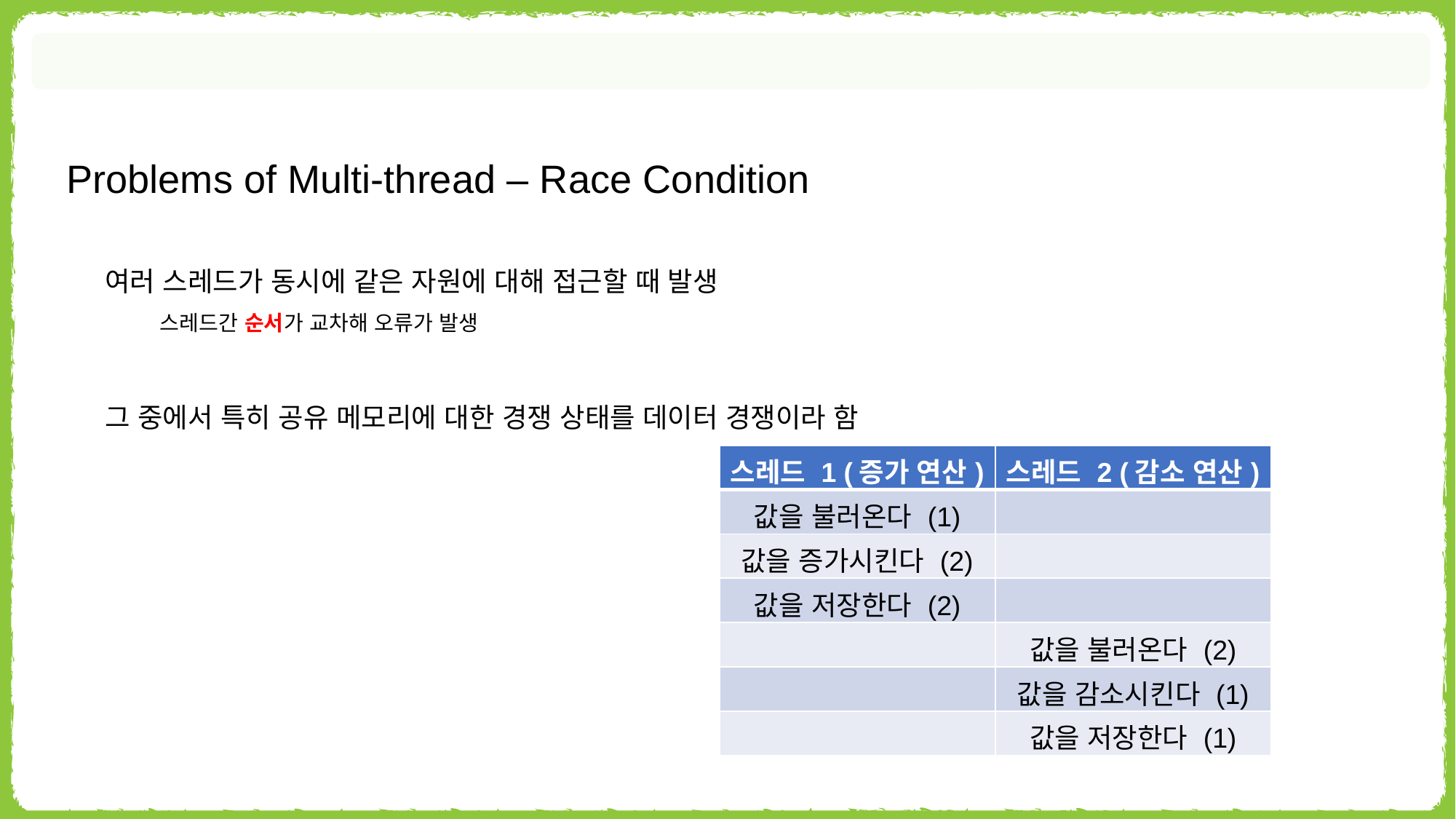

Problems of Multi-thread – Race Condition
여러 스레드가 동시에 같은 자원에 대해 접근할 때 발생
스레드간 순서가 교차해 오류가 발생

그 중에서 특히 공유 메모리에 대한 경쟁 상태를 데이터 경쟁이라 함

| 스레드 1 (증가 연산) | 스레드 2 (감소 연산) |
| --- | --- |
| 값을 불러온다 (1) |  |
| 값을 증가시킨다 (2) |  |
| 값을 저장한다 (2) |  |
|  | 값을 불러온다 (2) |
|  | 값을 감소시킨다 (1) |
|  | 값을 저장한다 (1) |